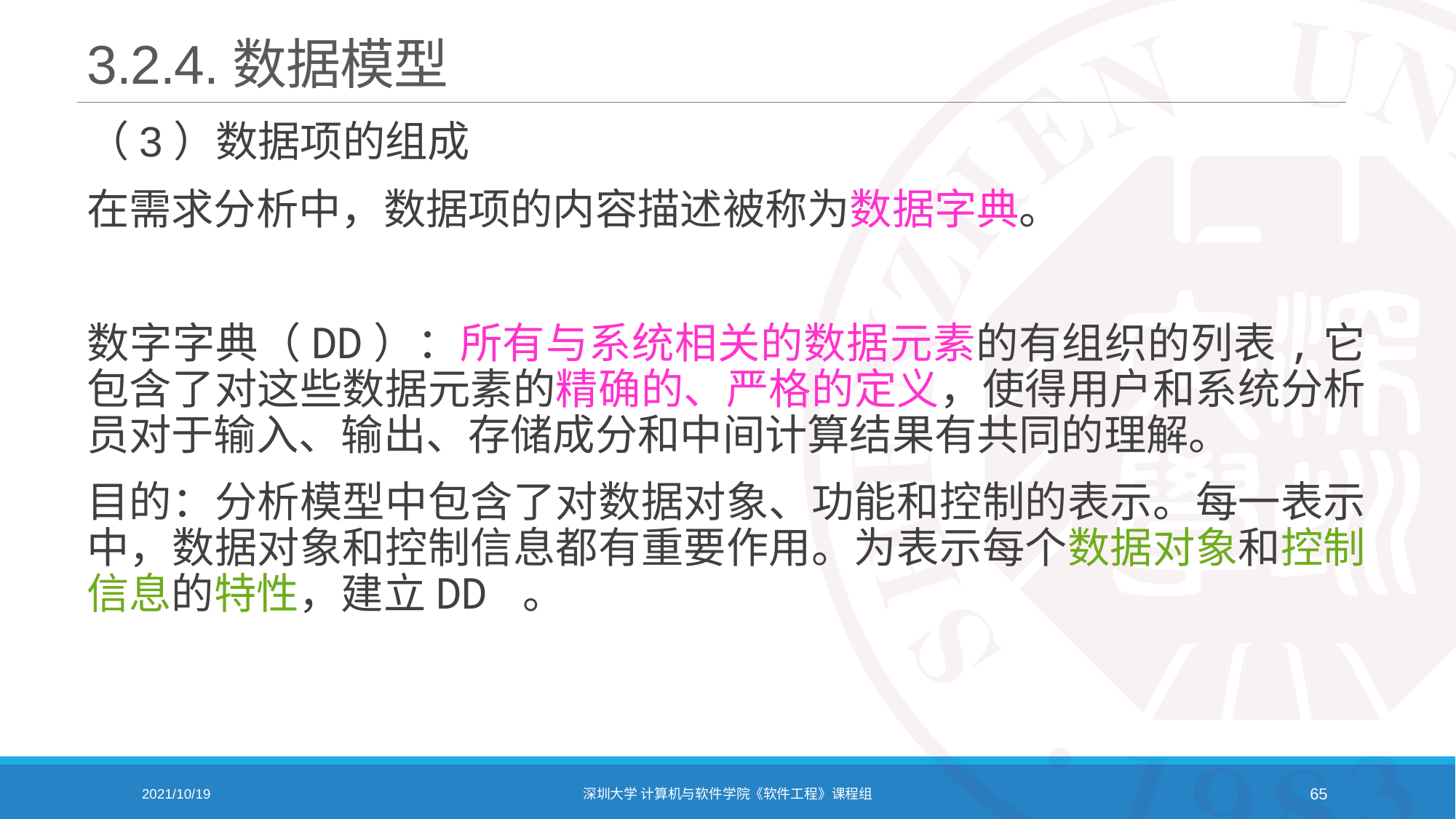

# 3.2.4.数据模型
（3）数据项的组成
在需求分析中，数据项的内容描述被称为数据字典。

数字字典（DD）：所有与系统相关的数据元素的有组织的列表,它包含了对这些数据元素的精确的、严格的定义，使得用户和系统分析员对于输入、输出、存储成分和中间计算结果有共同的理解。
目的：分析模型中包含了对数据对象、功能和控制的表示。每一表示中，数据对象和控制信息都有重要作用。为表示每个数据对象和控制信息的特性，建立DD 。

2021/10/19
深圳大学 计算机与软件学院《软件工程》课程组
65